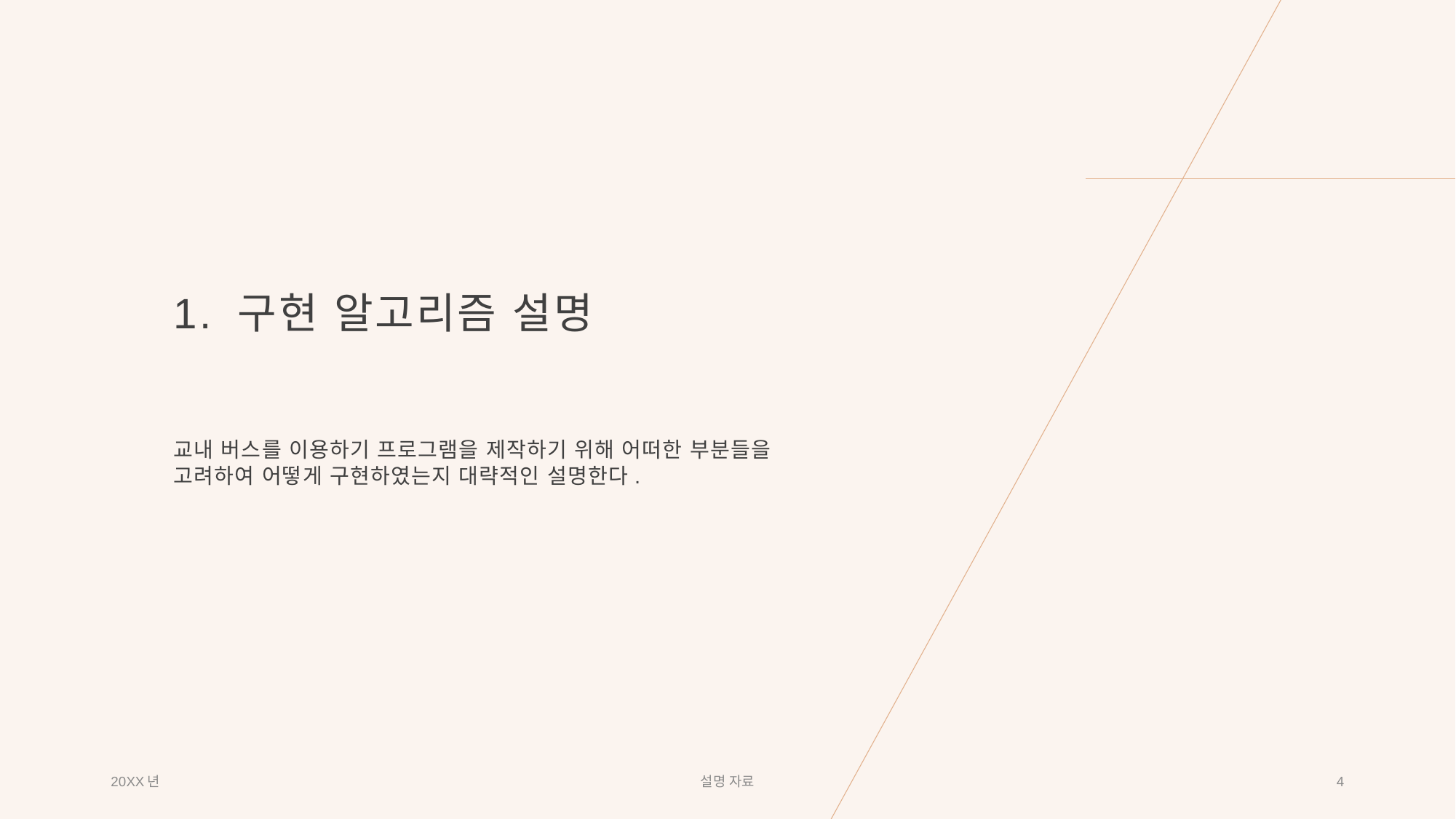

# 1. 구현 알고리즘 설명
교내 버스를 이용하기 프로그램을 제작하기 위해 어떠한 부분들을 고려하여 어떻게 구현하였는지 대략적인 설명한다.
20XX년
설명 자료
4